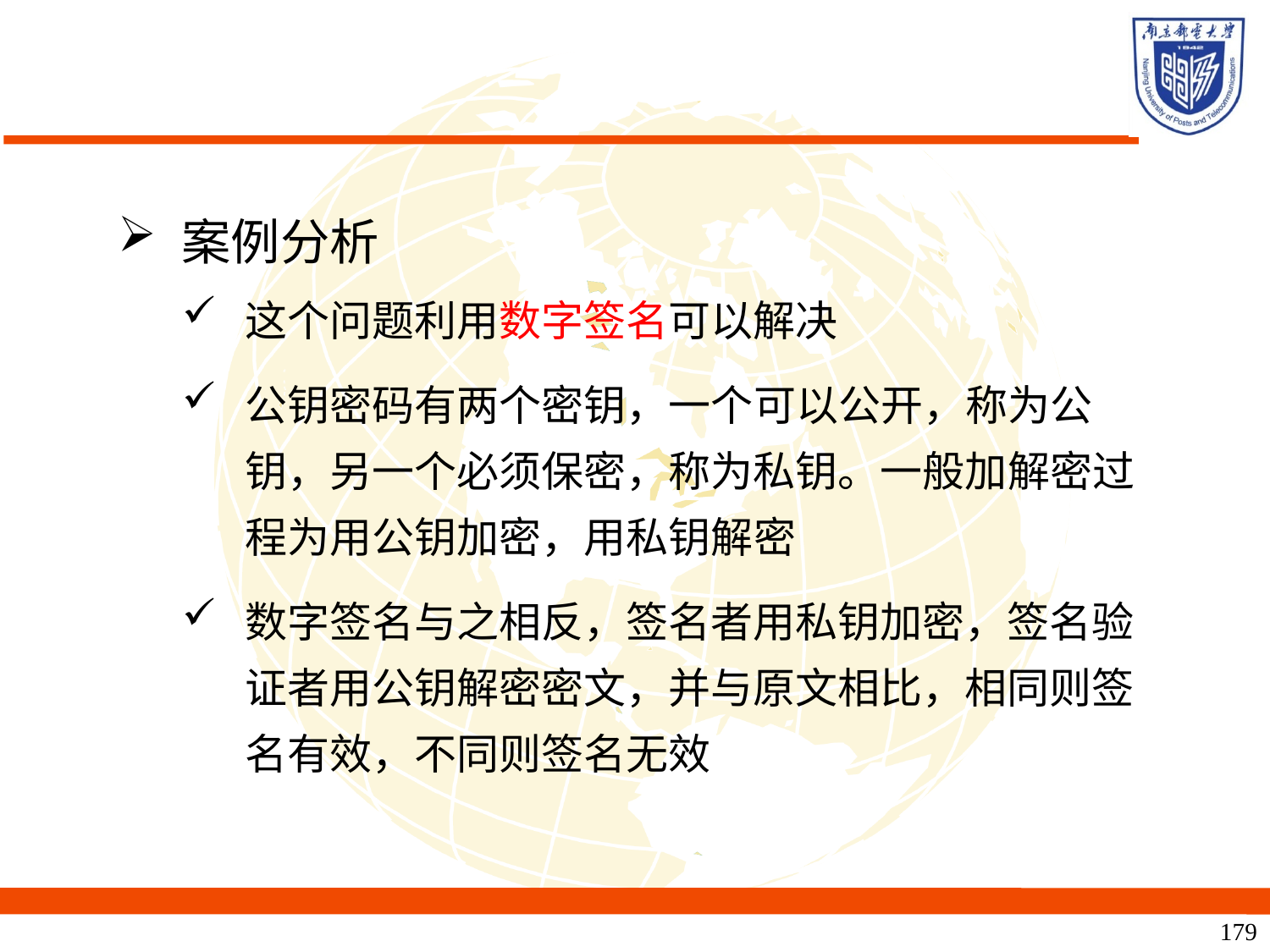

案例分析
这个问题利用数字签名可以解决
公钥密码有两个密钥，一个可以公开，称为公钥，另一个必须保密，称为私钥。一般加解密过程为用公钥加密，用私钥解密
数字签名与之相反，签名者用私钥加密，签名验证者用公钥解密密文，并与原文相比，相同则签名有效，不同则签名无效
179